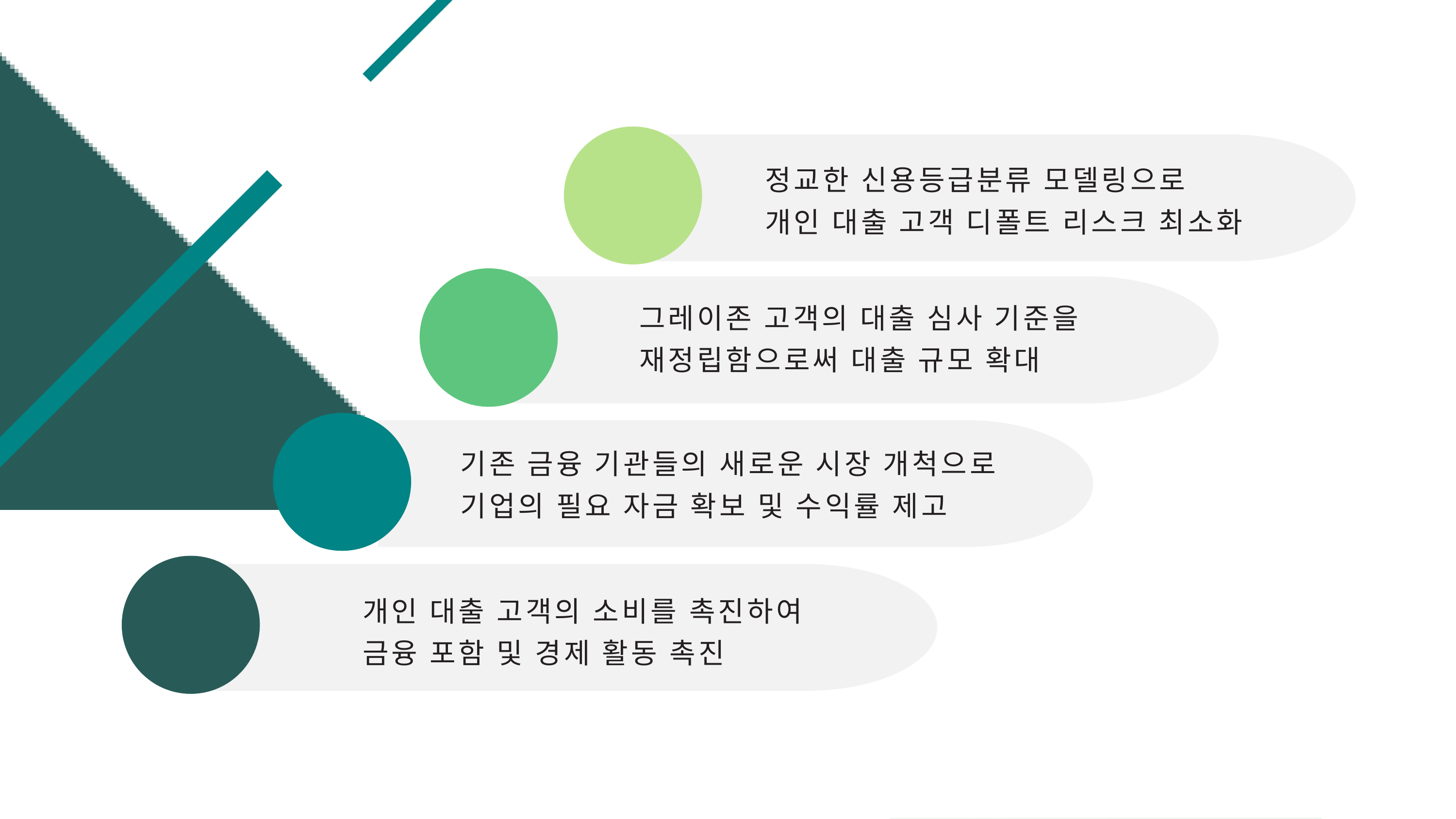

6.2 기대효과

정교한 신용등급분류 모델링으로
개인 대출 고객 디폴트 리스크 최소화

그레이존 고객의 대출 심사 기준을
재정립함으로써 대출 규모 확대

기존 금융 기관들의 새로운 시장 개척으로
기업의 필요 자금 확보 및 수익률 제고

개인 대출 고객의 소비를 촉진하여
금융 포함 및 경제 활동 촉진